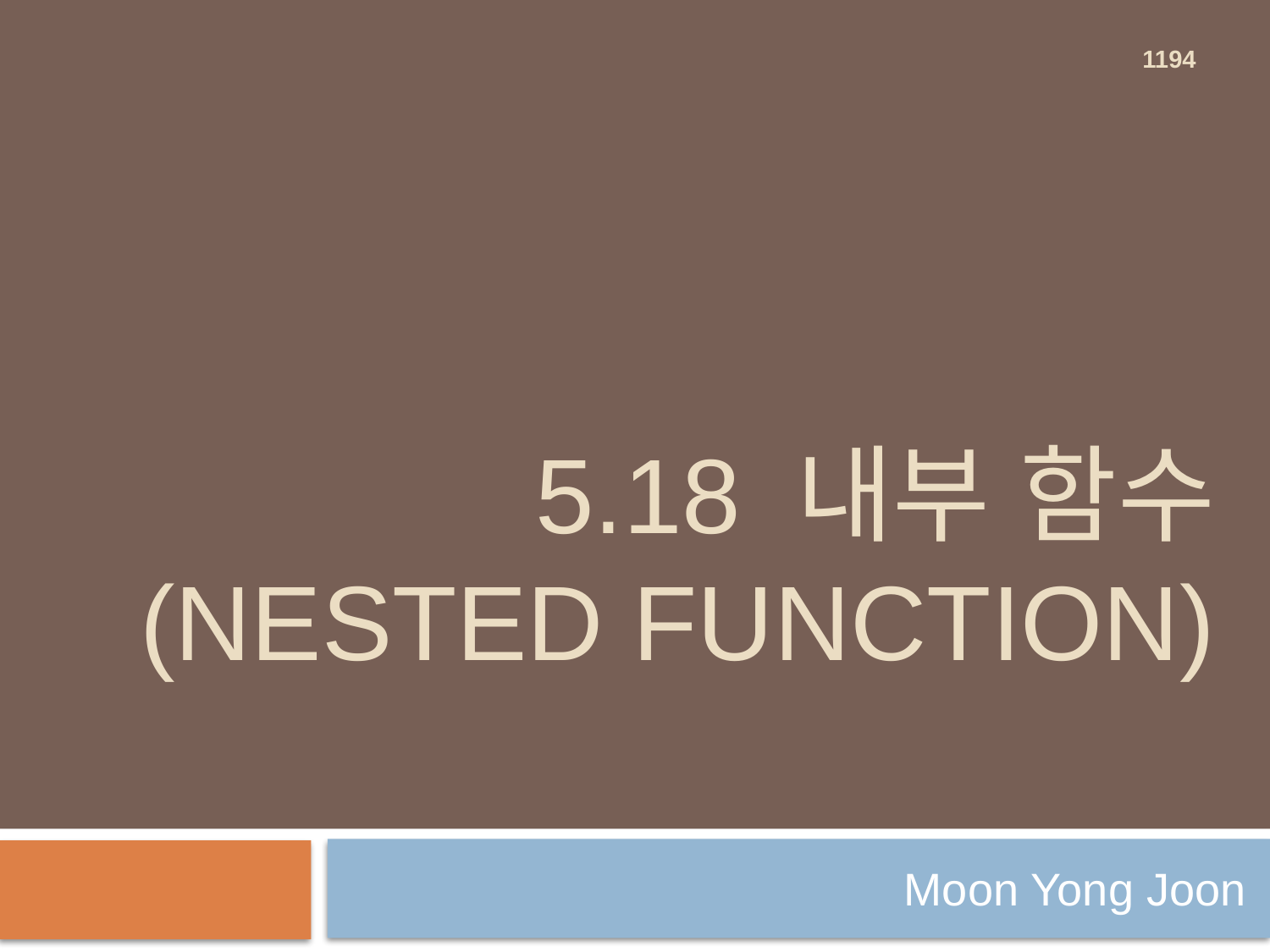

1194
# 5.18 내부 함수 (nested function)
Moon Yong Joon